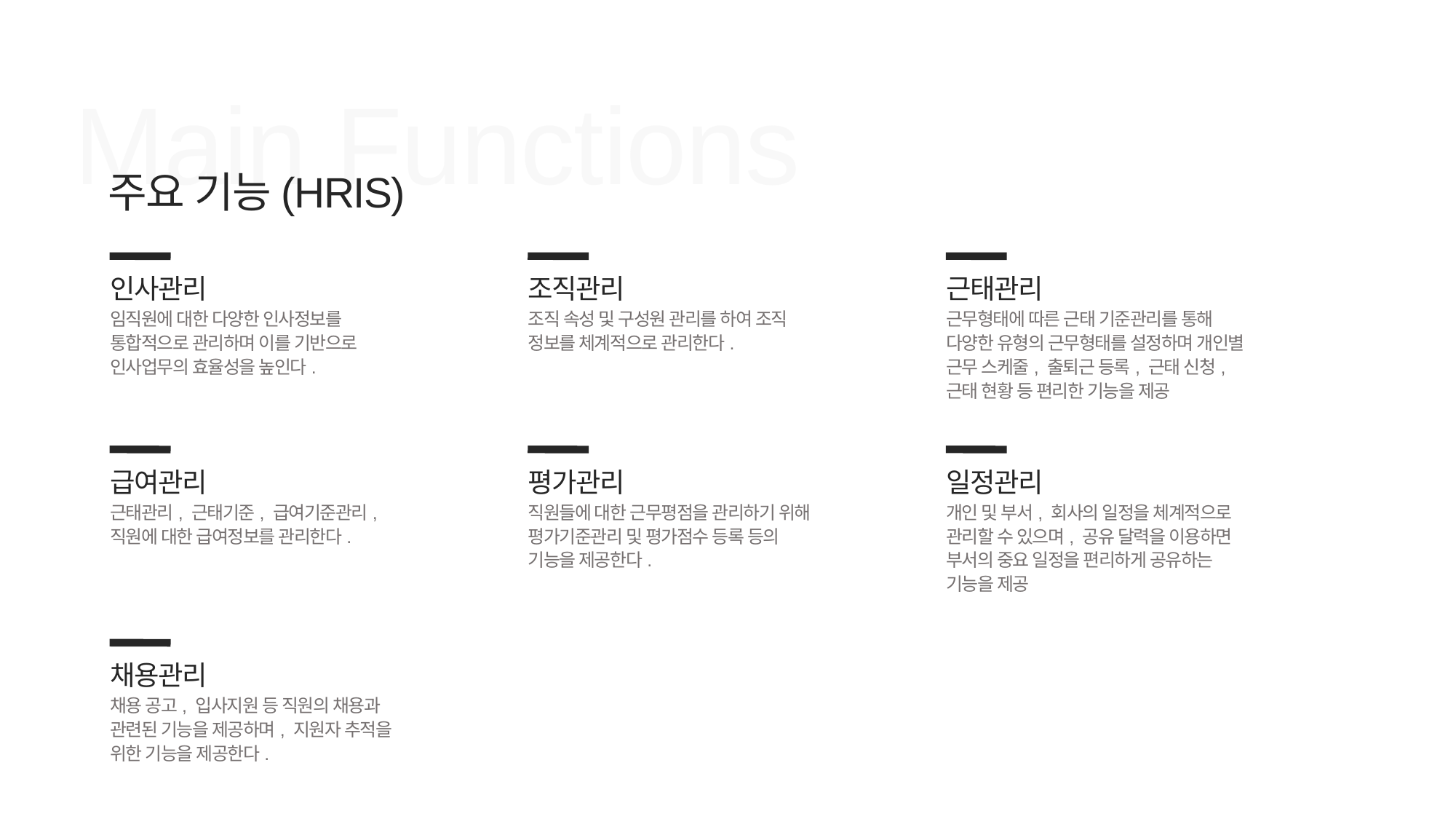

Main Functions

주요 기능(HRIS)
인사관리
임직원에 대한 다양한 인사정보를 통합적으로 관리하며 이를 기반으로 인사업무의 효율성을 높인다.
조직관리
조직 속성 및 구성원 관리를 하여 조직 정보를 체계적으로 관리한다.
근태관리
근무형태에 따른 근태 기준관리를 통해 다양한 유형의 근무형태를 설정하며 개인별 근무 스케줄, 출퇴근 등록, 근태 신청, 근태 현황 등 편리한 기능을 제공
급여관리
근태관리, 근태기준, 급여기준관리, 직원에 대한 급여정보를 관리한다.
평가관리
직원들에 대한 근무평점을 관리하기 위해 평가기준관리 및 평가점수 등록 등의 기능을 제공한다.
일정관리
개인 및 부서, 회사의 일정을 체계적으로 관리할 수 있으며, 공유 달력을 이용하면 부서의 중요 일정을 편리하게 공유하는 기능을 제공
채용관리
채용 공고, 입사지원 등 직원의 채용과 관련된 기능을 제공하며, 지원자 추적을 위한 기능을 제공한다.